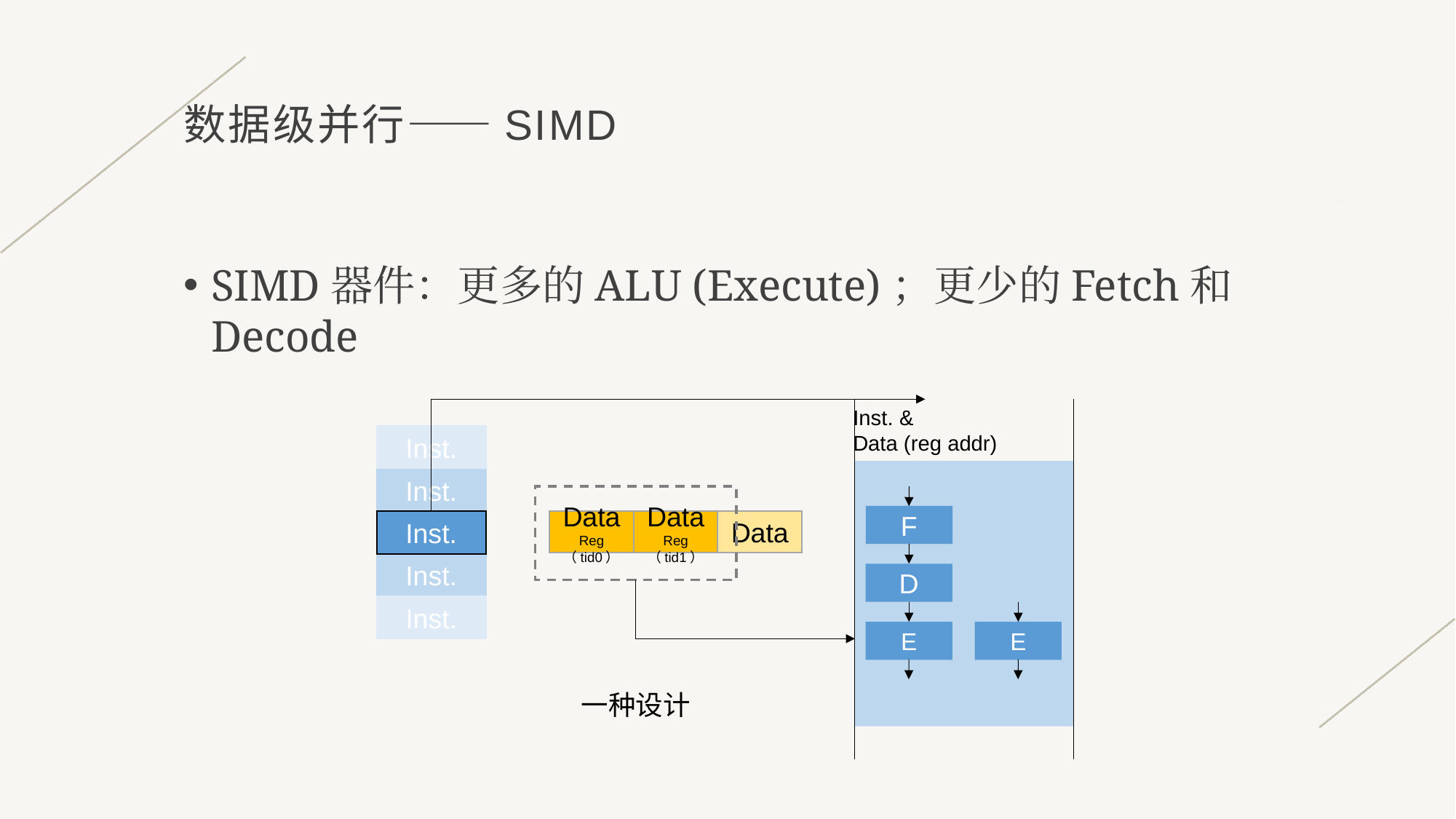

# 数据级并行——SIMD
SIMD器件：更多的ALU (Execute)；更少的Fetch和Decode
Inst. &
Data (reg addr)

F
D
E

E
Inst.
Inst.
Data
Data
Reg （tid1）
Inst.
Data
Reg （tid0）
Inst.
Inst.

一种设计